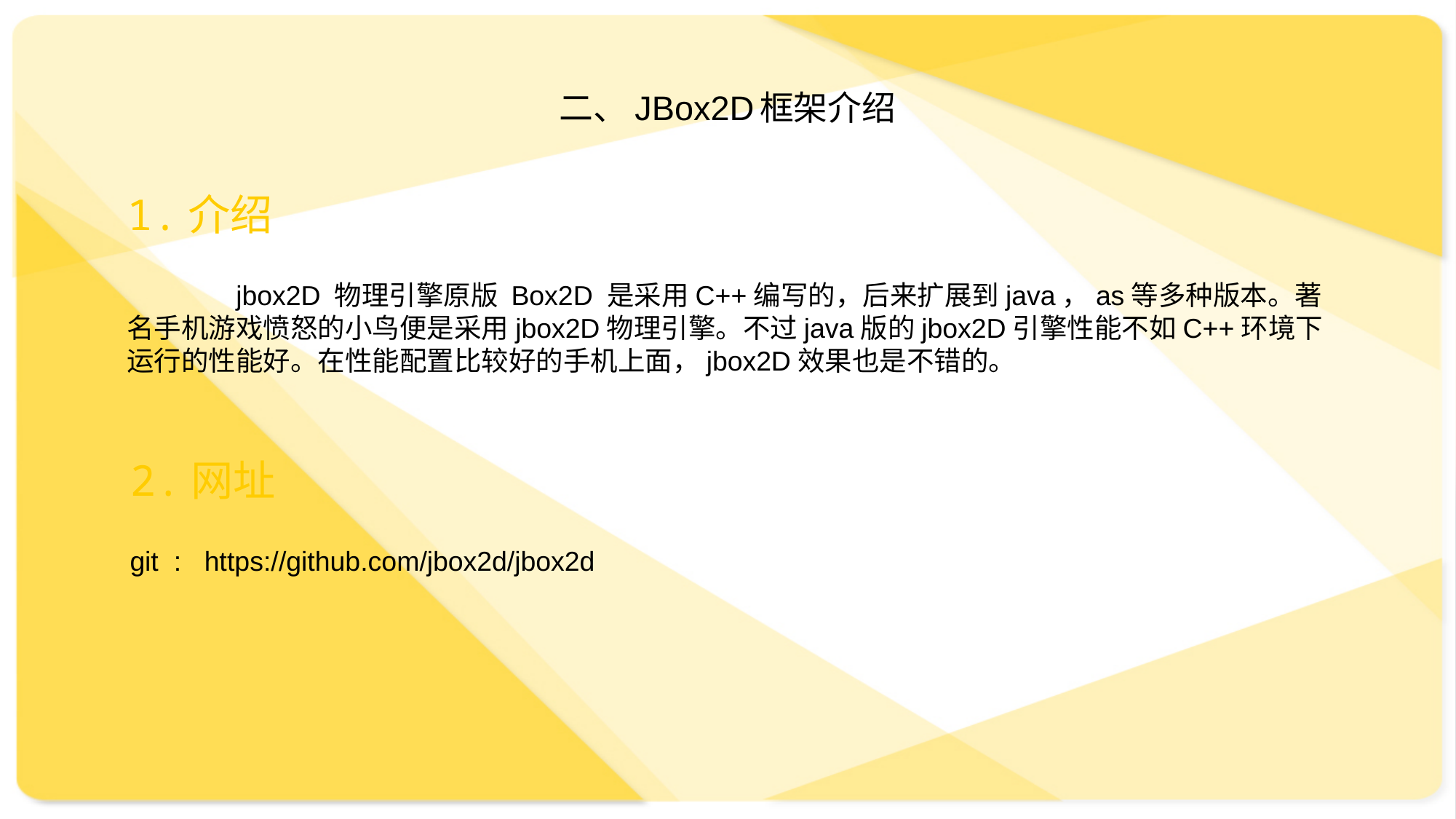

二、JBox2D框架介绍
1.介绍
	jbox2D 物理引擎原版 Box2D 是采用C++编写的，后来扩展到java，as等多种版本。著名手机游戏愤怒的小鸟便是采用jbox2D物理引擎。不过java版的jbox2D引擎性能不如C++环境下运行的性能好。在性能配置比较好的手机上面，jbox2D效果也是不错的。
2.网址
git  :   https://github.com/jbox2d/jbox2d